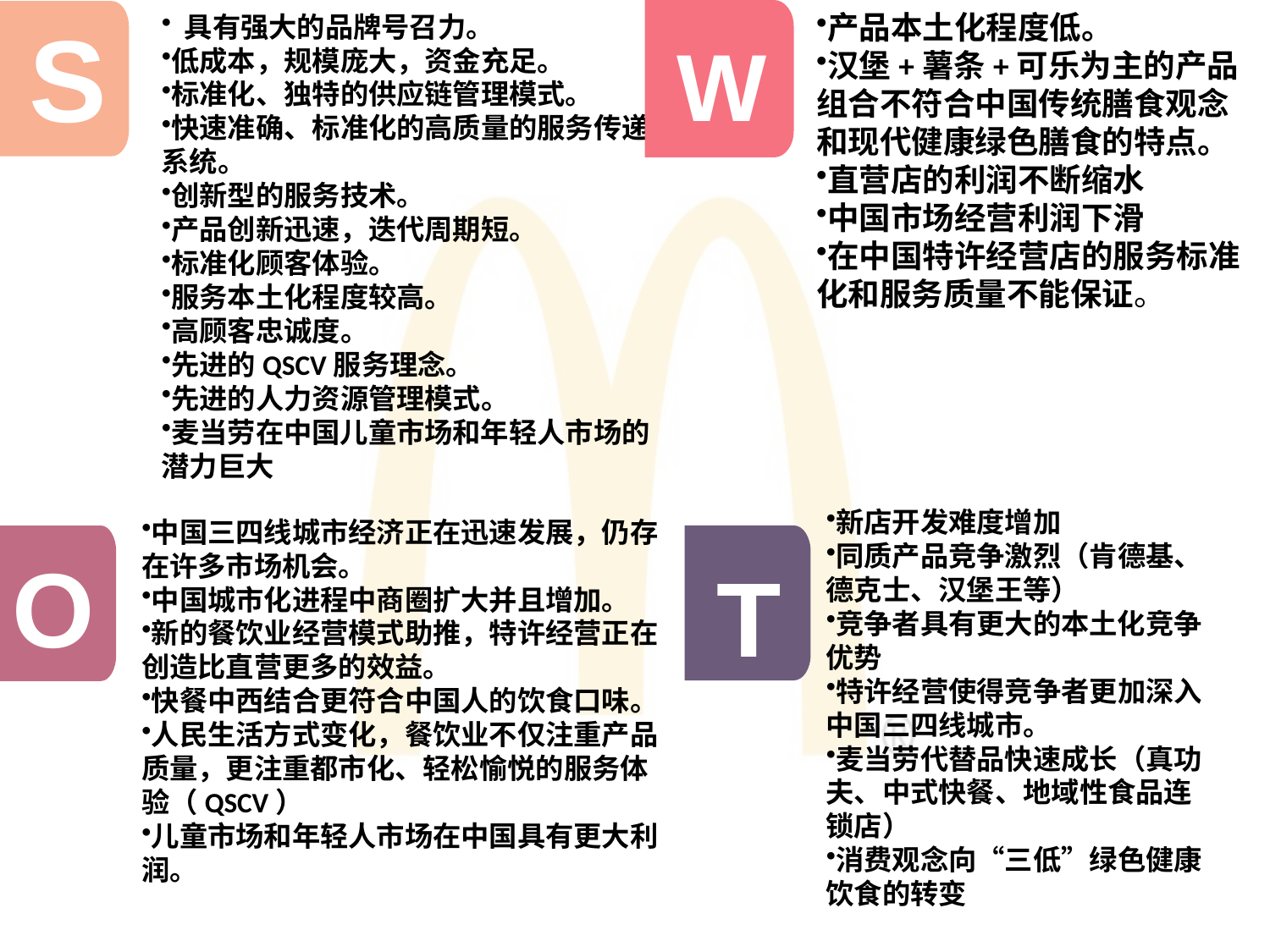

S
 具有强大的品牌号召力。
低成本，规模庞大，资金充足。
标准化、独特的供应链管理模式。
快速准确、标准化的高质量的服务传递系统。
创新型的服务技术。
产品创新迅速，迭代周期短。
标准化顾客体验。
服务本土化程度较高。
高顾客忠诚度。
先进的QSCV服务理念。
先进的人力资源管理模式。
麦当劳在中国儿童市场和年轻人市场的潜力巨大

产品本土化程度低。
汉堡+薯条+可乐为主的产品组合不符合中国传统膳食观念和现代健康绿色膳食的特点。
直营店的利润不断缩水
中国市场经营利润下滑
在中国特许经营店的服务标准化和服务质量不能保证。

W
新店开发难度增加
同质产品竞争激烈（肯德基、德克士、汉堡王等）
竞争者具有更大的本土化竞争优势
特许经营使得竞争者更加深入中国三四线城市。
麦当劳代替品快速成长（真功夫、中式快餐、地域性食品连锁店）
消费观念向“三低”绿色健康饮食的转变
中国三四线城市经济正在迅速发展，仍存在许多市场机会。
中国城市化进程中商圈扩大并且增加。
新的餐饮业经营模式助推，特许经营正在创造比直营更多的效益。
快餐中西结合更符合中国人的饮食口味。
人民生活方式变化，餐饮业不仅注重产品质量，更注重都市化、轻松愉悦的服务体验（QSCV）
儿童市场和年轻人市场在中国具有更大利润。

O
T